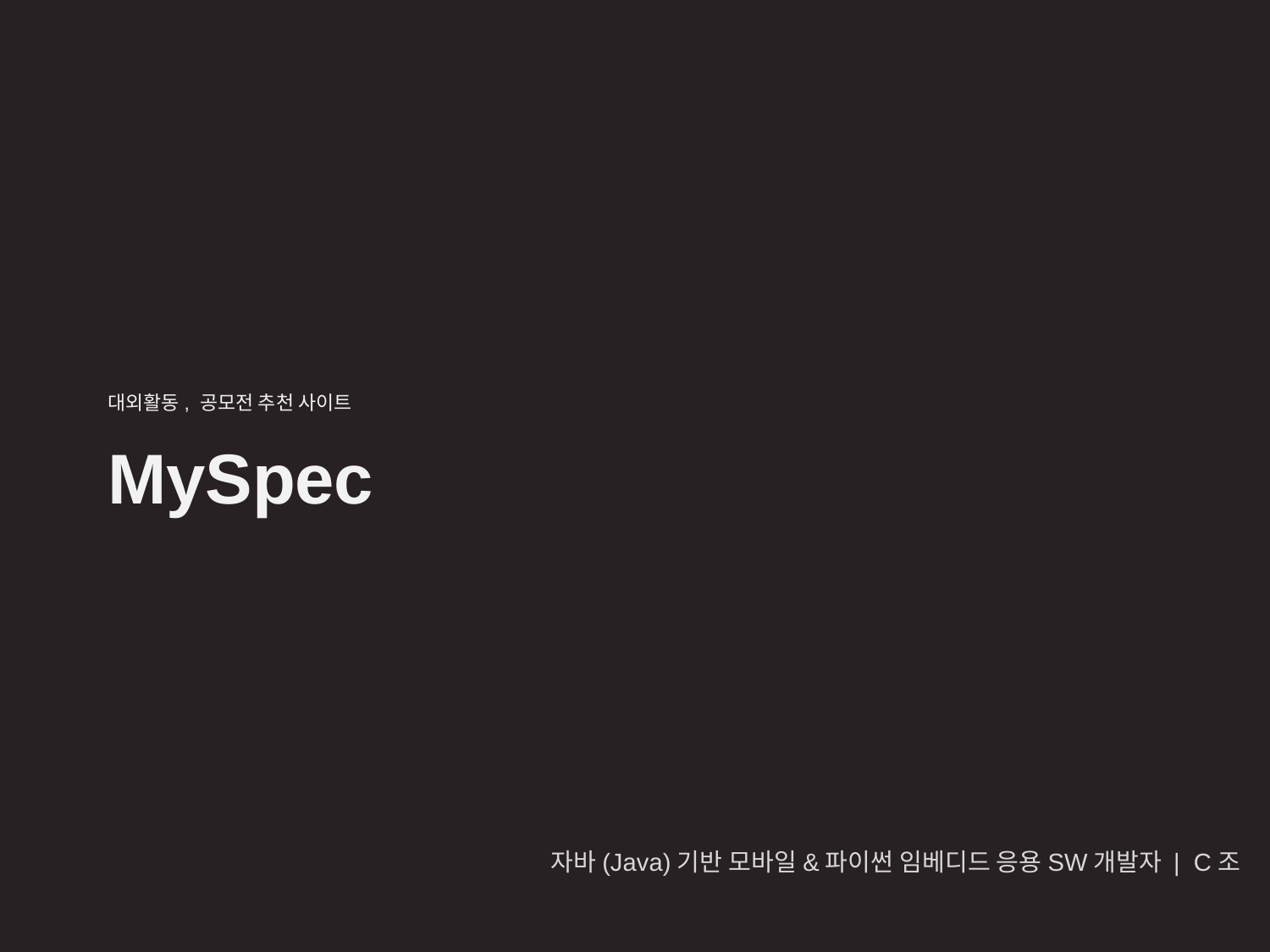

대외활동, 공모전 추천 사이트
MySpec

자바(Java)기반 모바일&파이썬 임베디드 응용SW개발자 |  C조